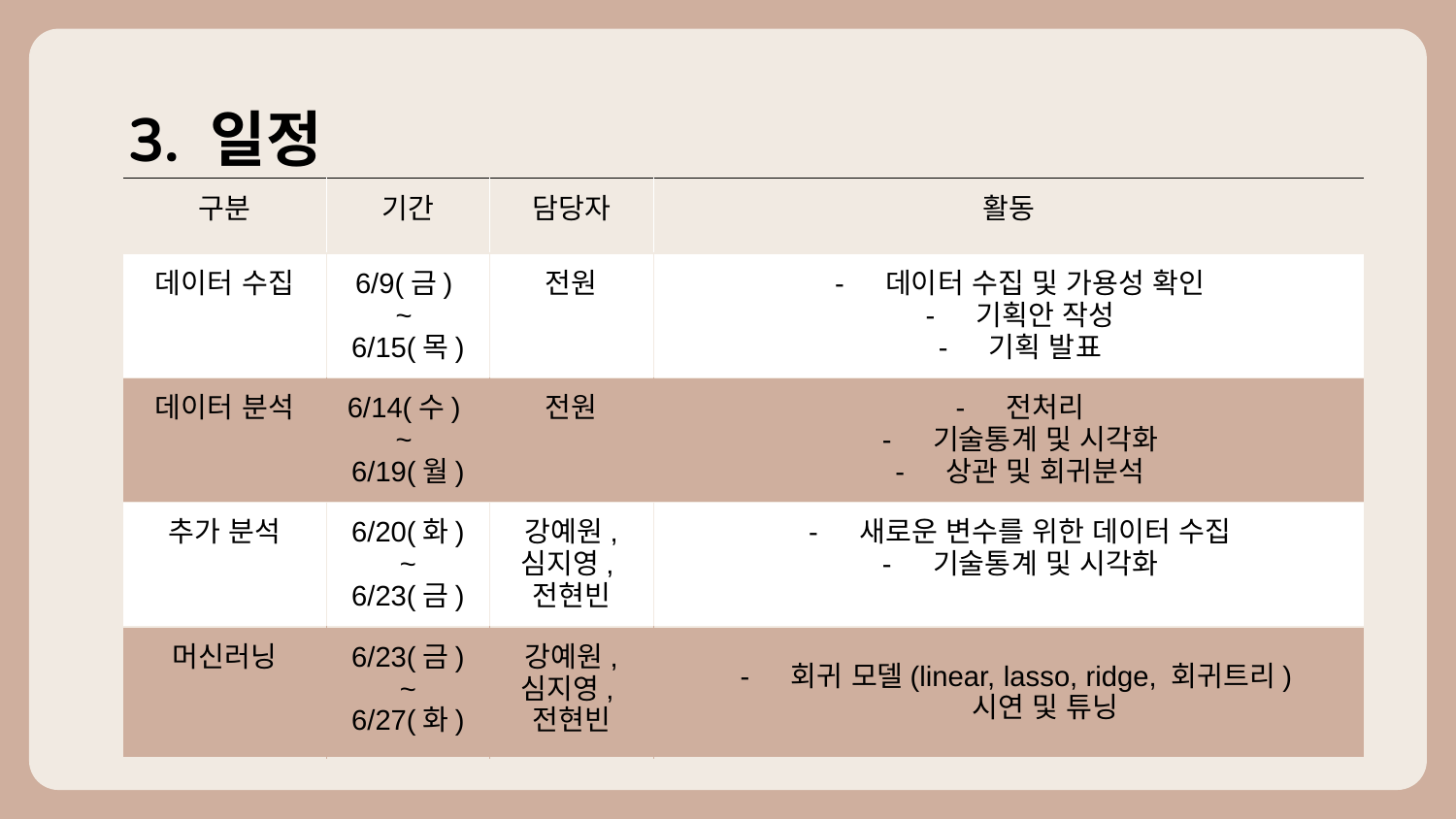

# 3. 일정

| 구분 | 기간 | 담당자 | 활동 |
| --- | --- | --- | --- |
| 데이터 수집 | 6/9(금) ~ 6/15(목) | 전원 | 데이터 수집 및 가용성 확인 기획안 작성 기획 발표 |
| 데이터 분석 | 6/14(수) ~ 6/19(월) | 전원 | 전처리 기술통계 및 시각화 상관 및 회귀분석 |
| 추가 분석 | 6/20(화) ~ 6/23(금) | 강예원, 심지영, 전현빈 | 새로운 변수를 위한 데이터 수집 기술통계 및 시각화 |
| 머신러닝 | 6/23(금) ~ 6/27(화) | 강예원, 심지영, 전현빈 | 회귀 모델(linear, lasso, ridge, 회귀트리) 시연 및 튜닝 |